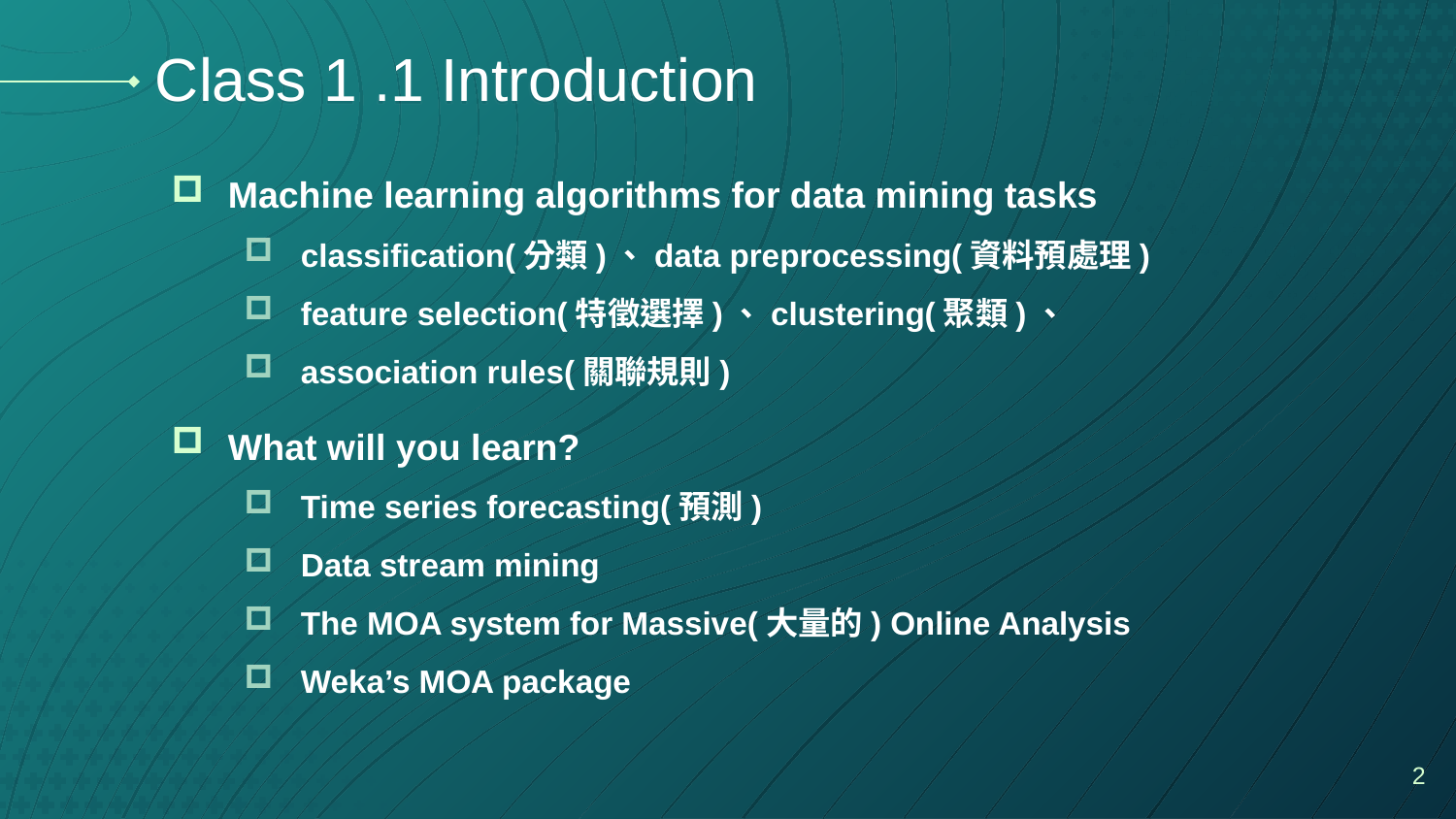

# Class 1 .1 Introduction
Machine learning algorithms for data mining tasks
classification(分類)、data preprocessing(資料預處理)
feature selection(特徵選擇)、clustering(聚類)、
association rules(關聯規則)
What will you learn?
Time series forecasting(預測)
Data stream mining
The MOA system for Massive(大量的) Online Analysis
Weka’s MOA package

2